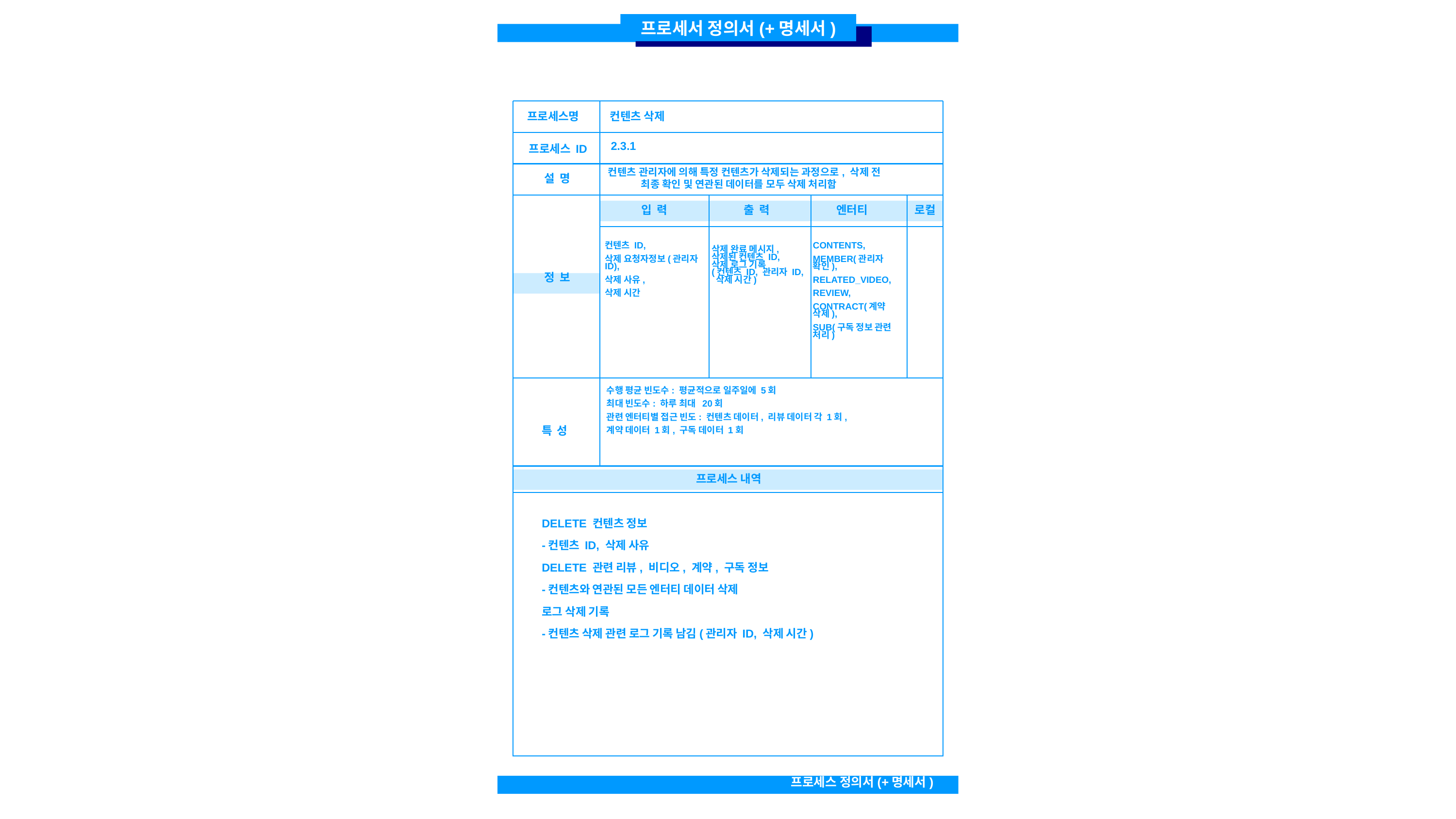

프로세서 정의서(+명세서)

컨텐츠 삭제
프로세스명
2.3.1
프로세스 ID
컨텐츠 관리자에 의해 특정 컨텐츠가 삭제되는 과정으로, 삭제 전 최종 확인 및 연관된 데이터를 모두 삭제 처리함
설  명
로컬
입  력
출  력
엔터티

컨텐츠 ID,
삭제 요청자정보(관리자 ID),
삭제 사유,
삭제 시간
CONTENTS,
MEMBER(관리자 확인),
RELATED_VIDEO,
REVIEW,
CONTRACT(계약 삭제),
SUB(구독 정보 관련 처리)
삭제 완료 메시지,
삭제된 컨텐츠 ID,
삭제 로그 기록
(컨텐츠 ID, 관리자 ID,
 삭제 시간)
정  보

수행 평균 빈도수: 평균적으로 일주일에 5회
최대 빈도수: 하루 최대  20회
관련 엔터티별 접근 빈도: 컨텐츠 데이터, 리뷰 데이터 각 1회,
계약 데이터 1회, 구독 데이터 1회
특  성
프로세스 내역

DELETE 컨텐츠 정보
-컨텐츠 ID, 삭제 사유
DELETE 관련 리뷰, 비디오, 계약, 구독 정보
-컨텐츠와 연관된 모든 엔터티 데이터 삭제
로그 삭제 기록
-컨텐츠 삭제 관련 로그 기록 남김(관리자 ID, 삭제 시간)
프로세스 정의서(+명세서)